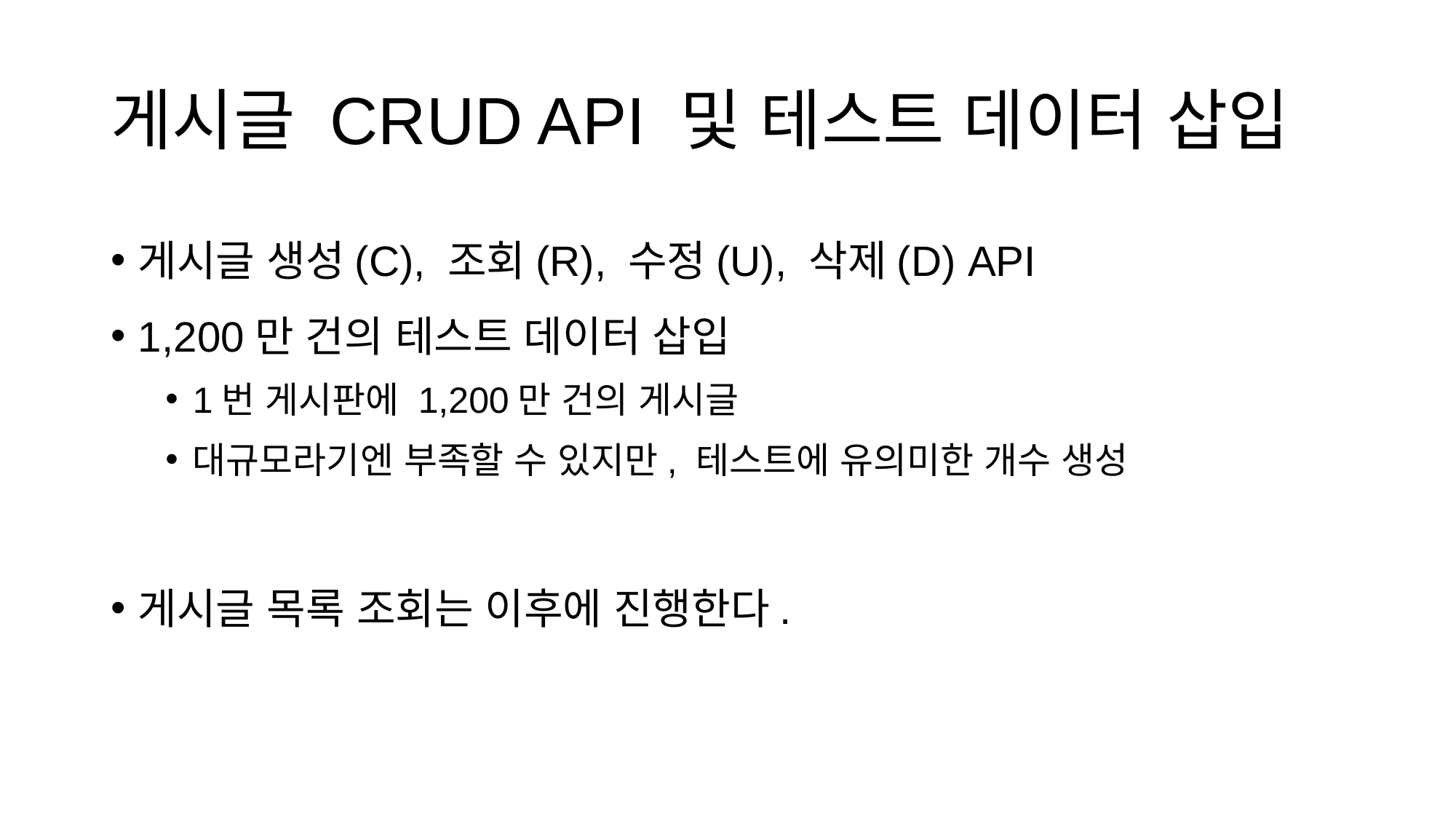

# 게시글 CRUD API 및 테스트 데이터 삽입
게시글 생성(C), 조회(R), 수정(U), 삭제(D) API
1,200만 건의 테스트 데이터 삽입
1번 게시판에 1,200만 건의 게시글
대규모라기엔 부족할 수 있지만, 테스트에 유의미한 개수 생성

게시글 목록 조회는 이후에 진행한다.